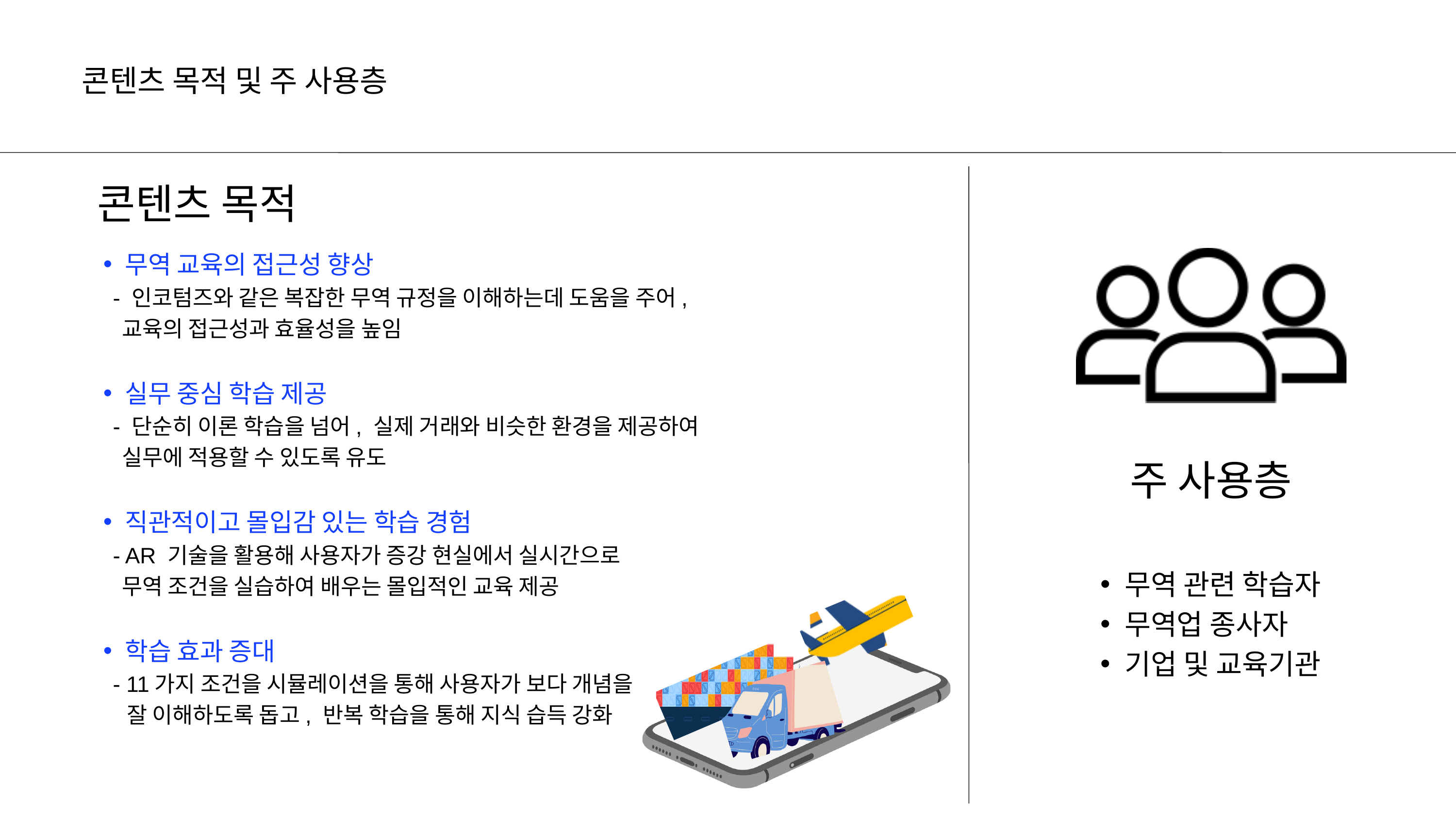

콘텐츠 목적 및 주 사용층

콘텐츠 목적
무역 교육의 접근성 향상
     - 인코텀즈와 같은 복잡한 무역 규정을 이해하는데 도움을 주어,
       교육의 접근성과 효율성을 높임

실무 중심 학습 제공
     - 단순히 이론 학습을 넘어, 실제 거래와 비슷한 환경을 제공하여
       실무에 적용할 수 있도록 유도

직관적이고 몰입감 있는 학습 경험
     - AR 기술을 활용해 사용자가 증강 현실에서 실시간으로
       무역 조건을 실습하여 배우는 몰입적인 교육 제공

학습 효과 증대
     - 11가지 조건을 시뮬레이션을 통해 사용자가 보다 개념을
        잘 이해하도록 돕고, 반복 학습을 통해 지식 습득 강화

주 사용층
무역 관련 학습자
무역업 종사자
기업 및 교육기관